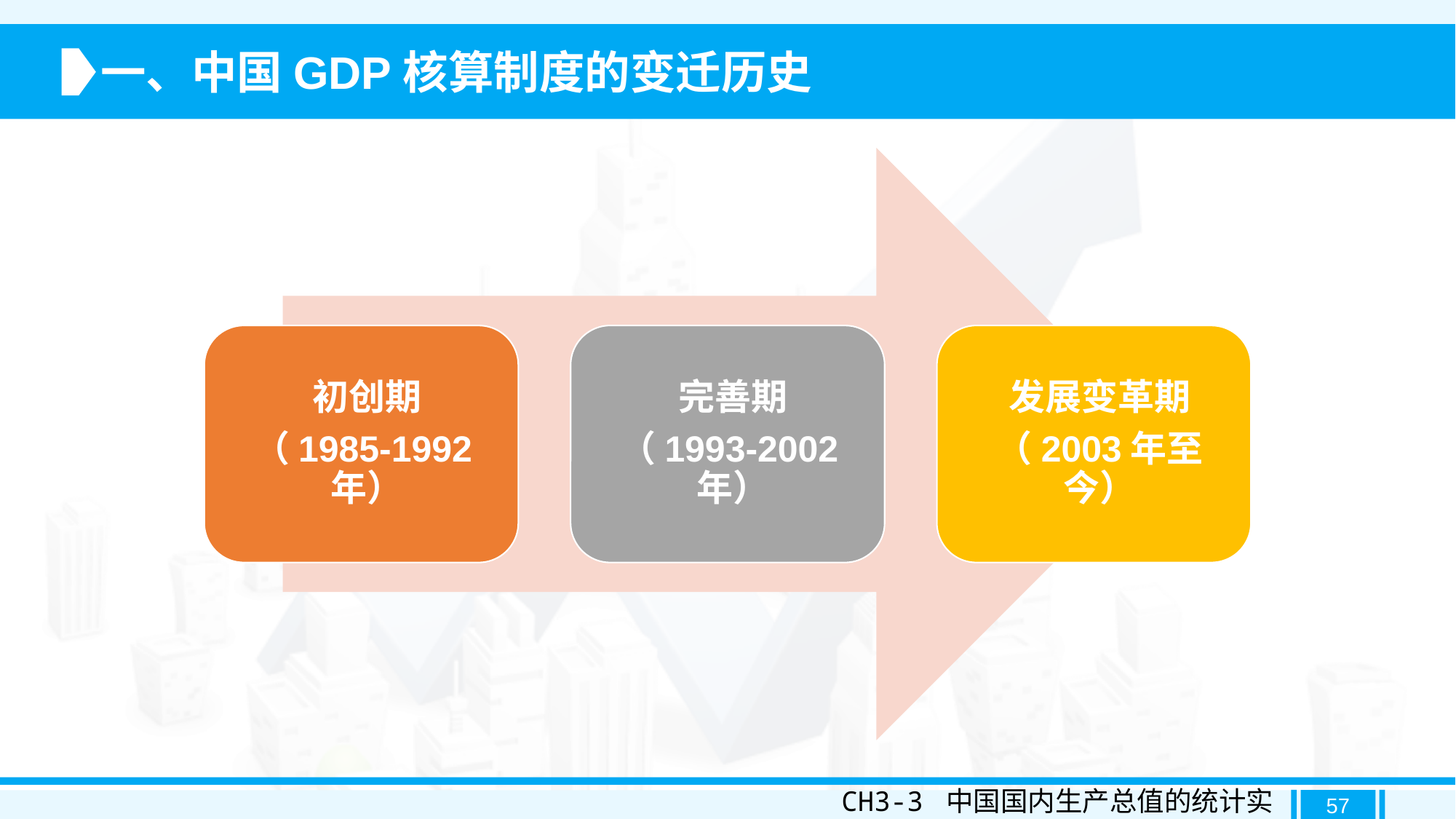

一、中国GDP核算制度的变迁历史

初创期
（1985-1992年）
完善期
（1993-2002年）
发展变革期
（2003年至今）
CH3-3 中国国内生产总值的统计实践
57